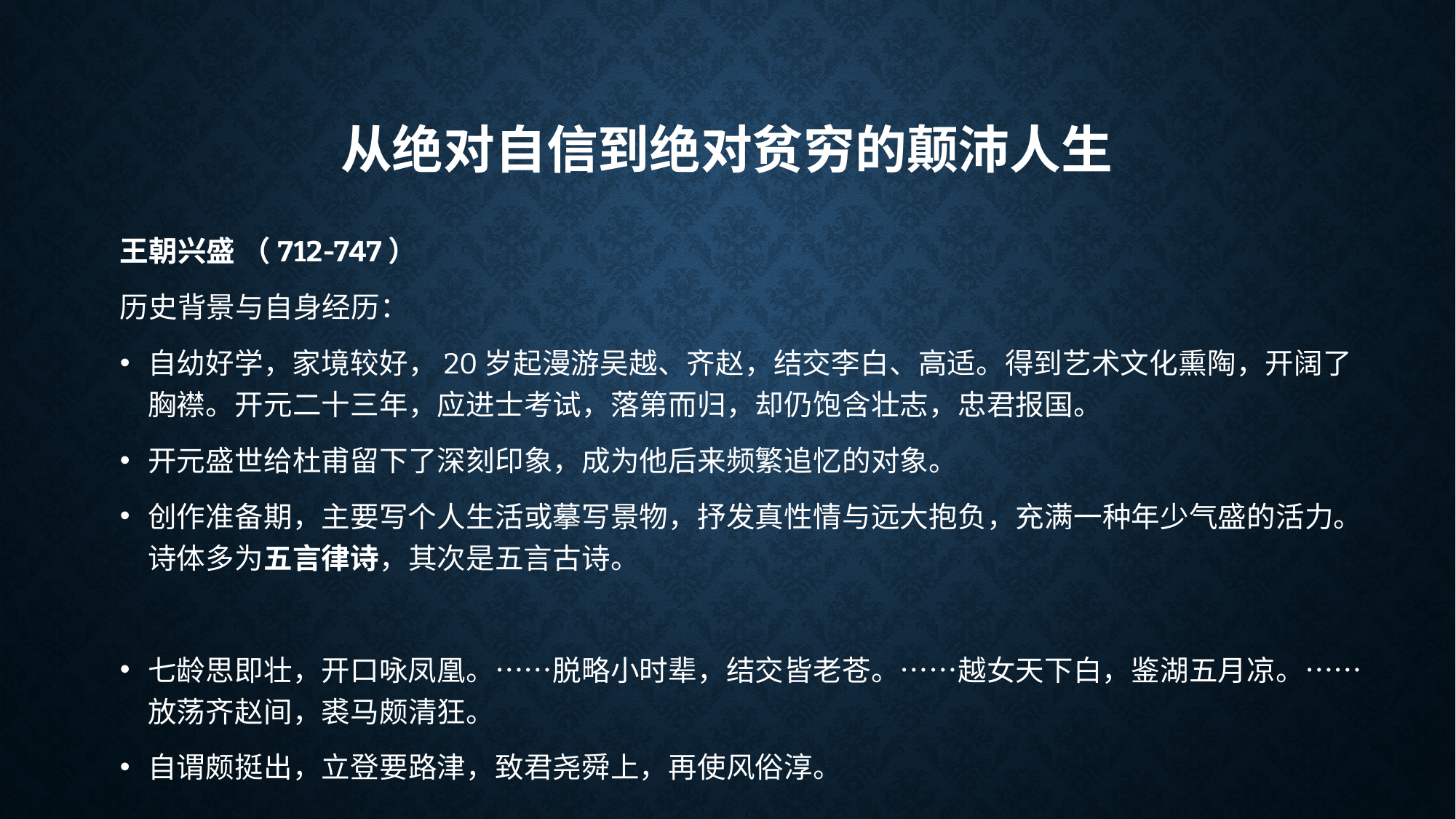

# 从绝对自信到绝对贫穷的颠沛人生
王朝兴盛 （712-747）
历史背景与自身经历：
自幼好学，家境较好，20岁起漫游吴越、齐赵，结交李白、高适。得到艺术文化熏陶，开阔了胸襟。开元二十三年，应进士考试，落第而归，却仍饱含壮志，忠君报国。
开元盛世给杜甫留下了深刻印象，成为他后来频繁追忆的对象。
创作准备期，主要写个人生活或摹写景物，抒发真性情与远大抱负，充满一种年少气盛的活力。诗体多为五言律诗，其次是五言古诗。

七龄思即壮，开口咏凤凰。……脱略小时辈，结交皆老苍。……越女天下白，鉴湖五月凉。……放荡齐赵间，裘马颇清狂。
自谓颇挺出，立登要路津，致君尧舜上，再使风俗淳。